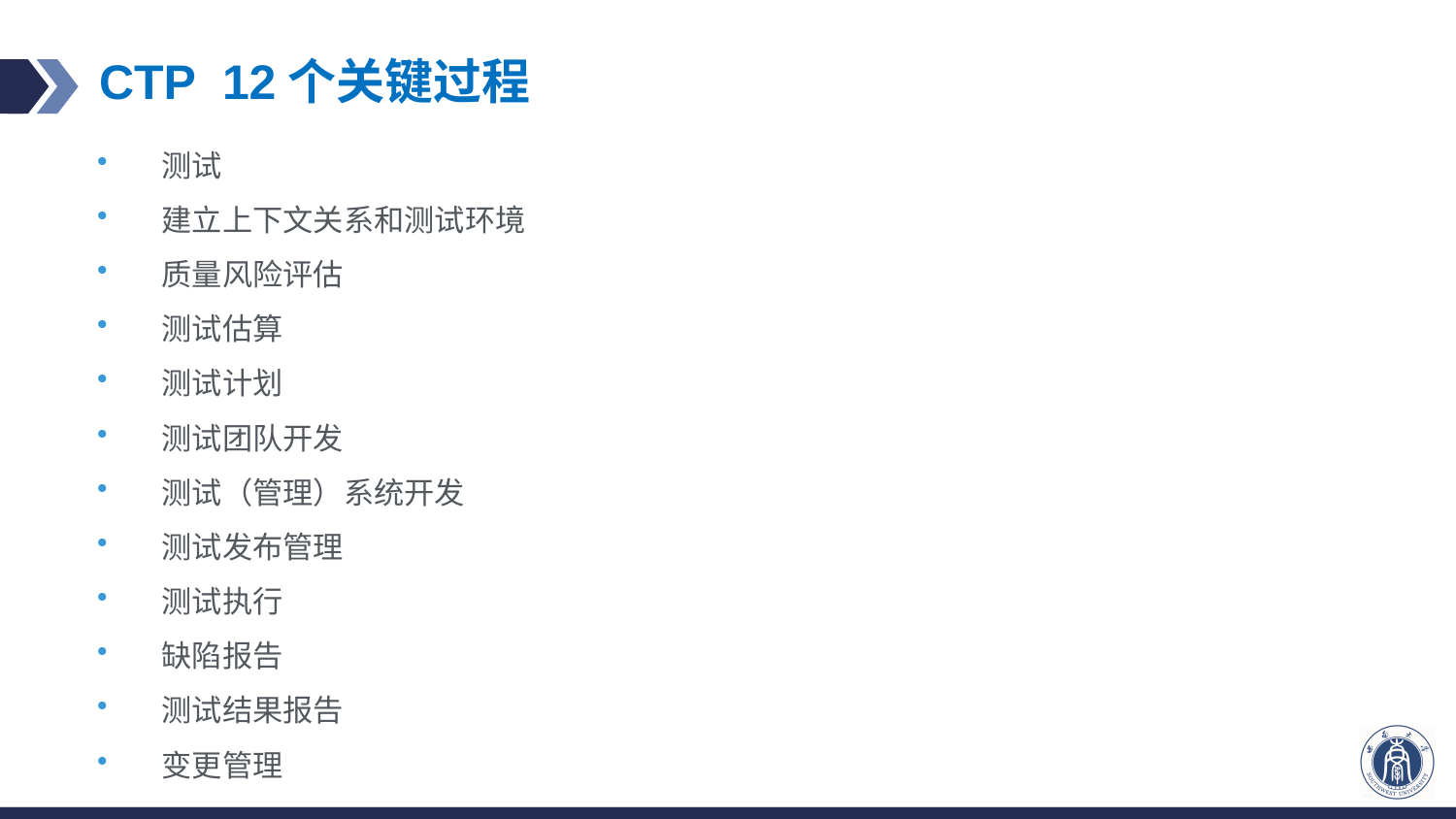

# CTP  12个关键过程
测试
建立上下文关系和测试环境
质量风险评估
测试估算
测试计划
测试团队开发
测试（管理）系统开发
测试发布管理
测试执行
缺陷报告
测试结果报告
变更管理